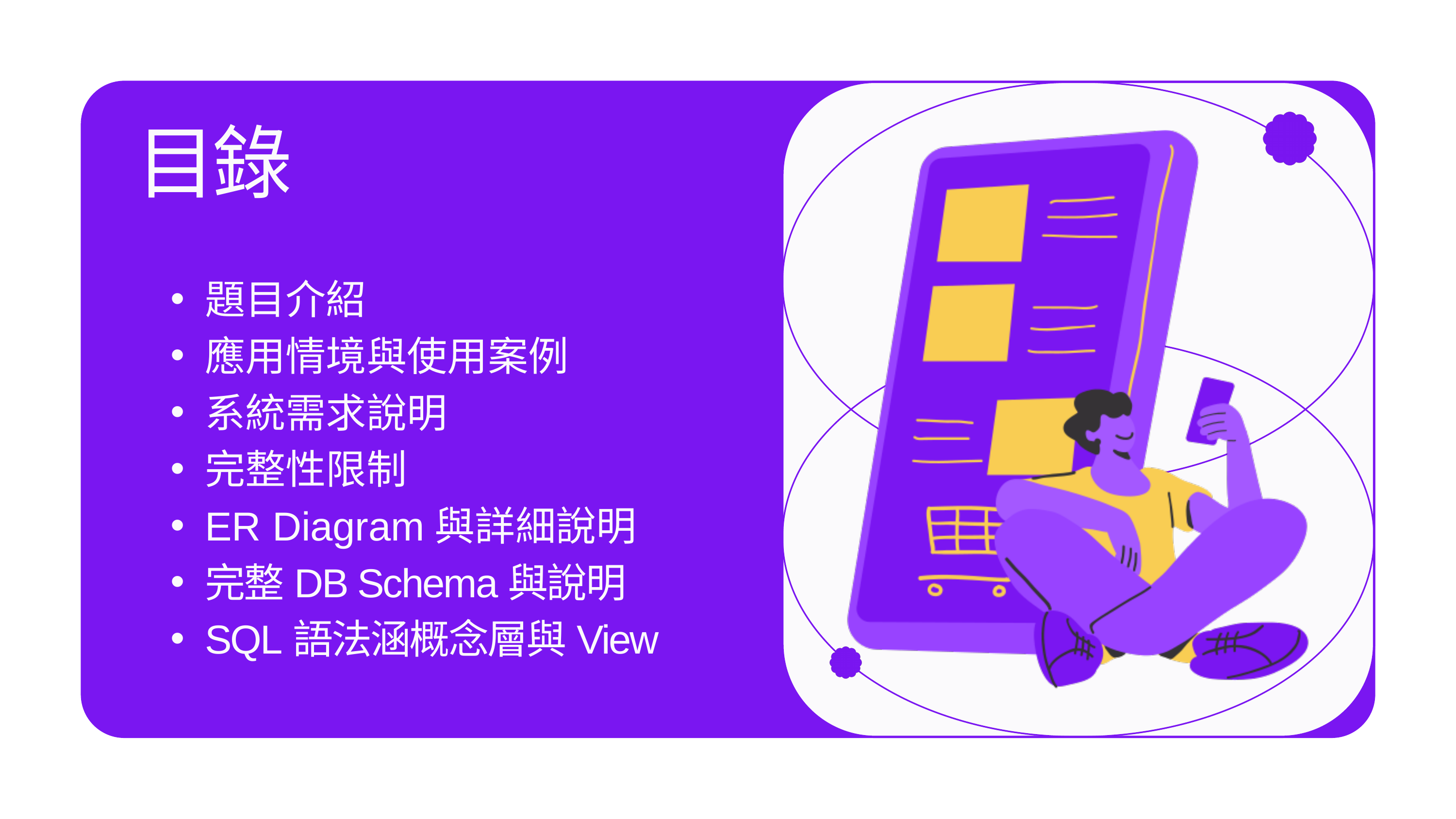

目錄
題目介紹
應用情境與使用案例
系統需求說明
完整性限制
ER Diagram與詳細說明
完整DB Schema與說明
SQL語法涵概念層與View